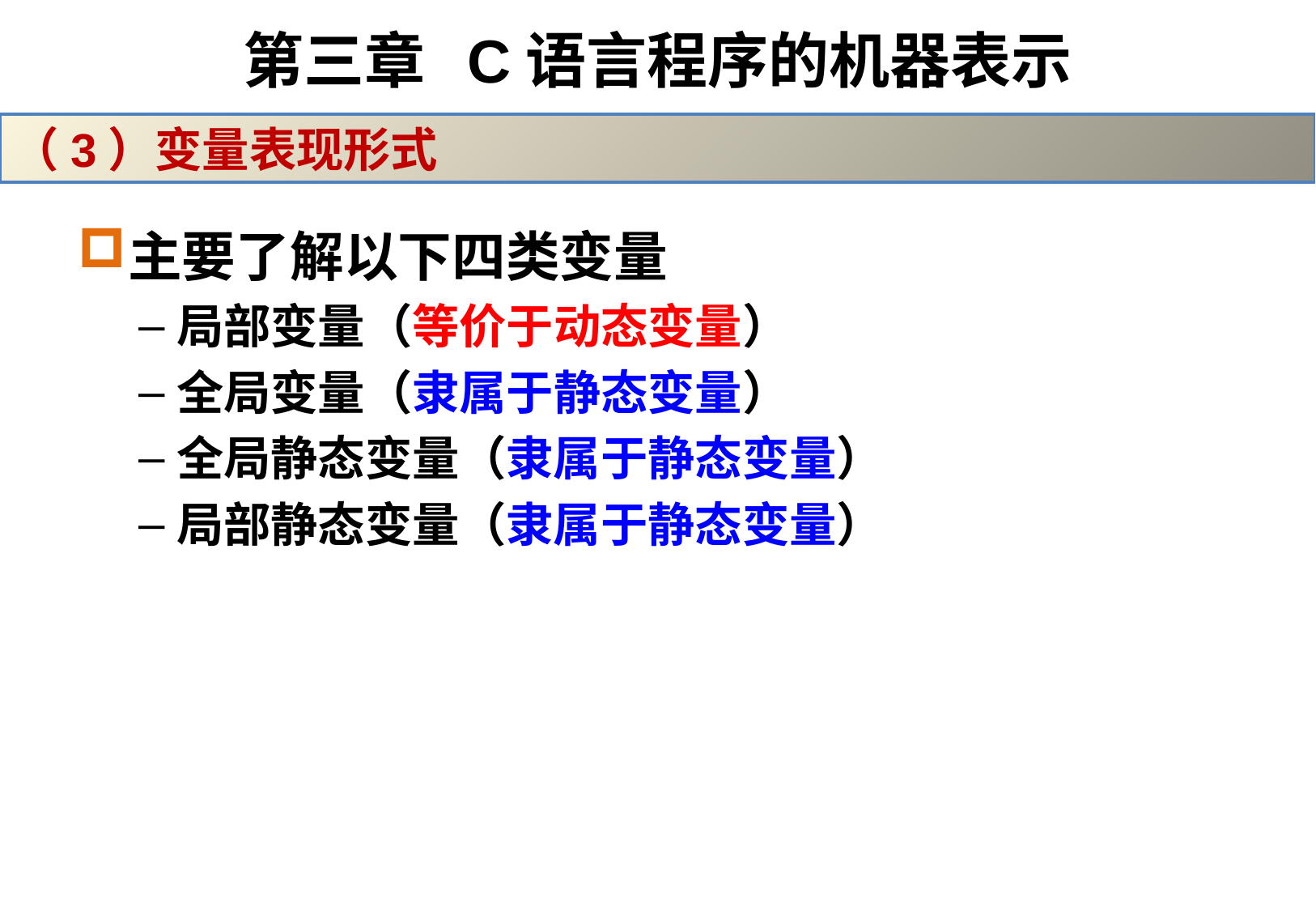

# 第三章  C语言程序的机器表示
（3）变量表现形式
主要了解以下四类变量
局部变量（等价于动态变量）
全局变量（隶属于静态变量）
全局静态变量（隶属于静态变量）
局部静态变量（隶属于静态变量）